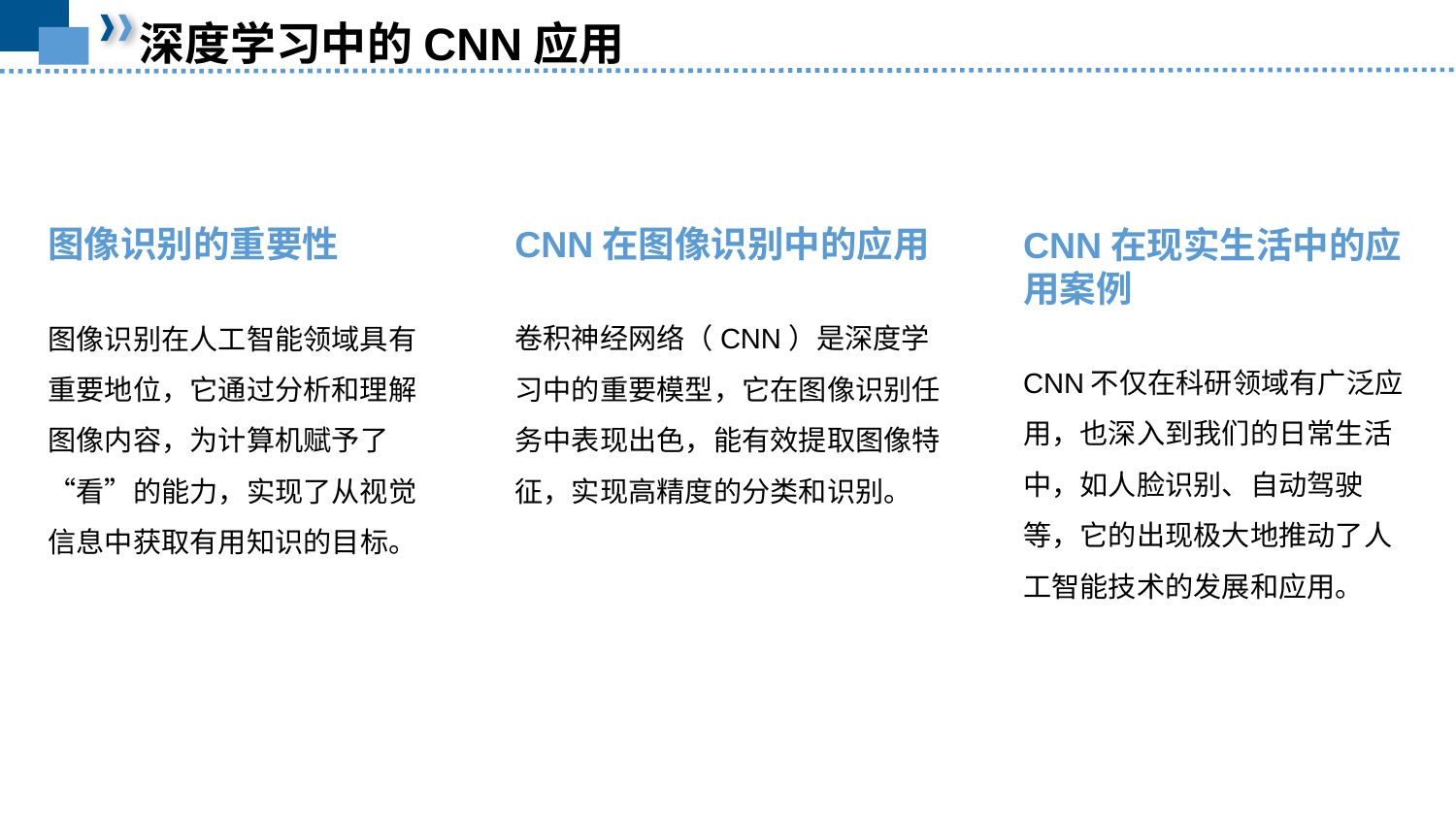

深度学习中的CNN应用

CNN在图像识别中的应用
卷积神经网络（CNN）是深度学习中的重要模型，它在图像识别任务中表现出色，能有效提取图像特征，实现高精度的分类和识别。
CNN在现实生活中的应用案例
CNN不仅在科研领域有广泛应用，也深入到我们的日常生活中，如人脸识别、自动驾驶等，它的出现极大地推动了人工智能技术的发展和应用。
图像识别的重要性
图像识别在人工智能领域具有重要地位，它通过分析和理解图像内容，为计算机赋予了“看”的能力，实现了从视觉信息中获取有用知识的目标。